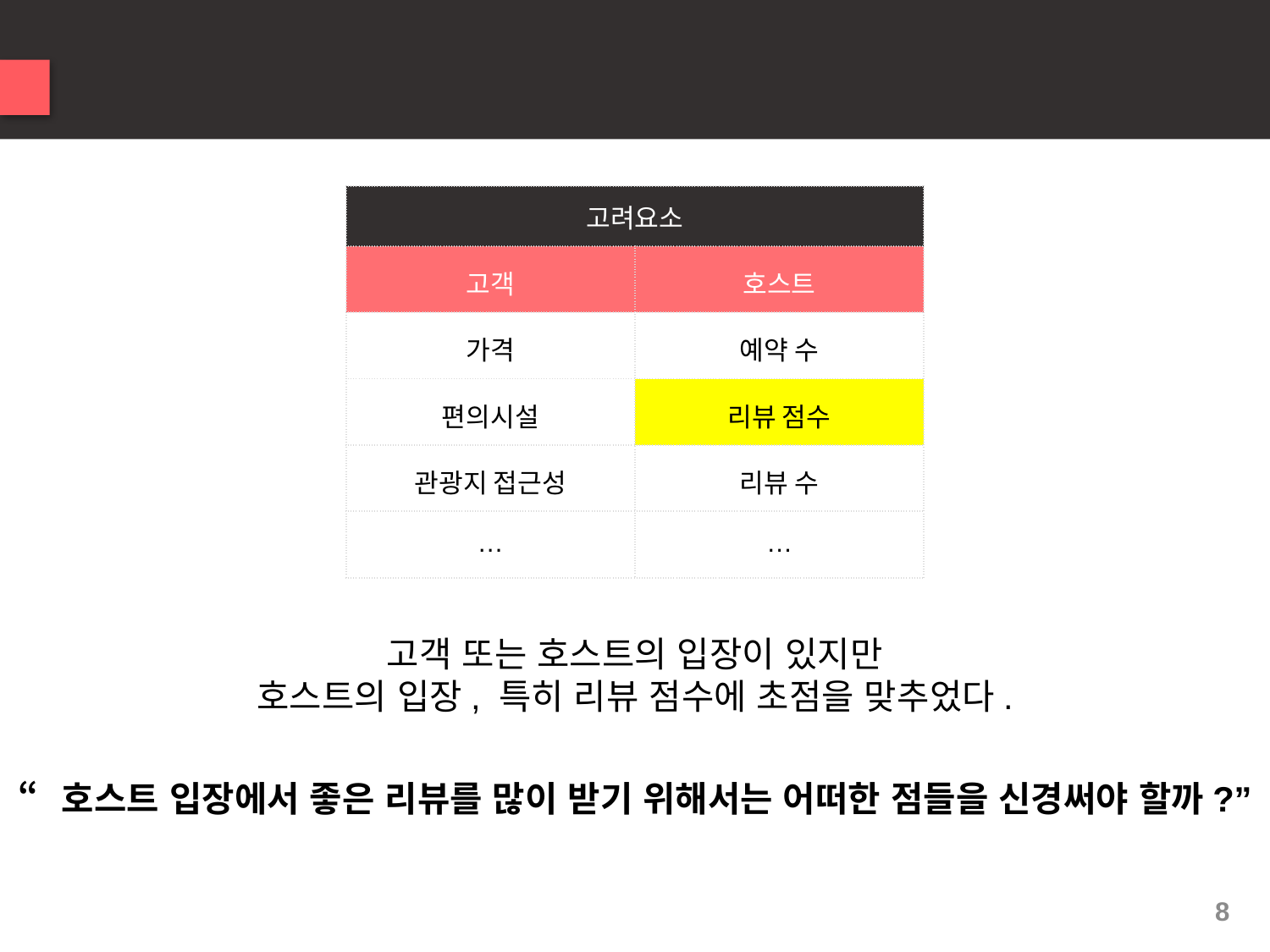

2
접근 방향 설정
| 고려요소 |  |
| --- | --- |
| 고객 | 호스트 |
| 가격 | 예약 수 |
| 편의시설 | 리뷰 점수 |
| 관광지 접근성 | 리뷰 수 |
| … | … |
고객 또는 호스트의 입장이 있지만
호스트의 입장, 특히 리뷰 점수에 초점을 맞추었다.
“호스트 입장에서 좋은 리뷰를 많이 받기 위해서는 어떠한 점들을 신경써야 할까?”
8